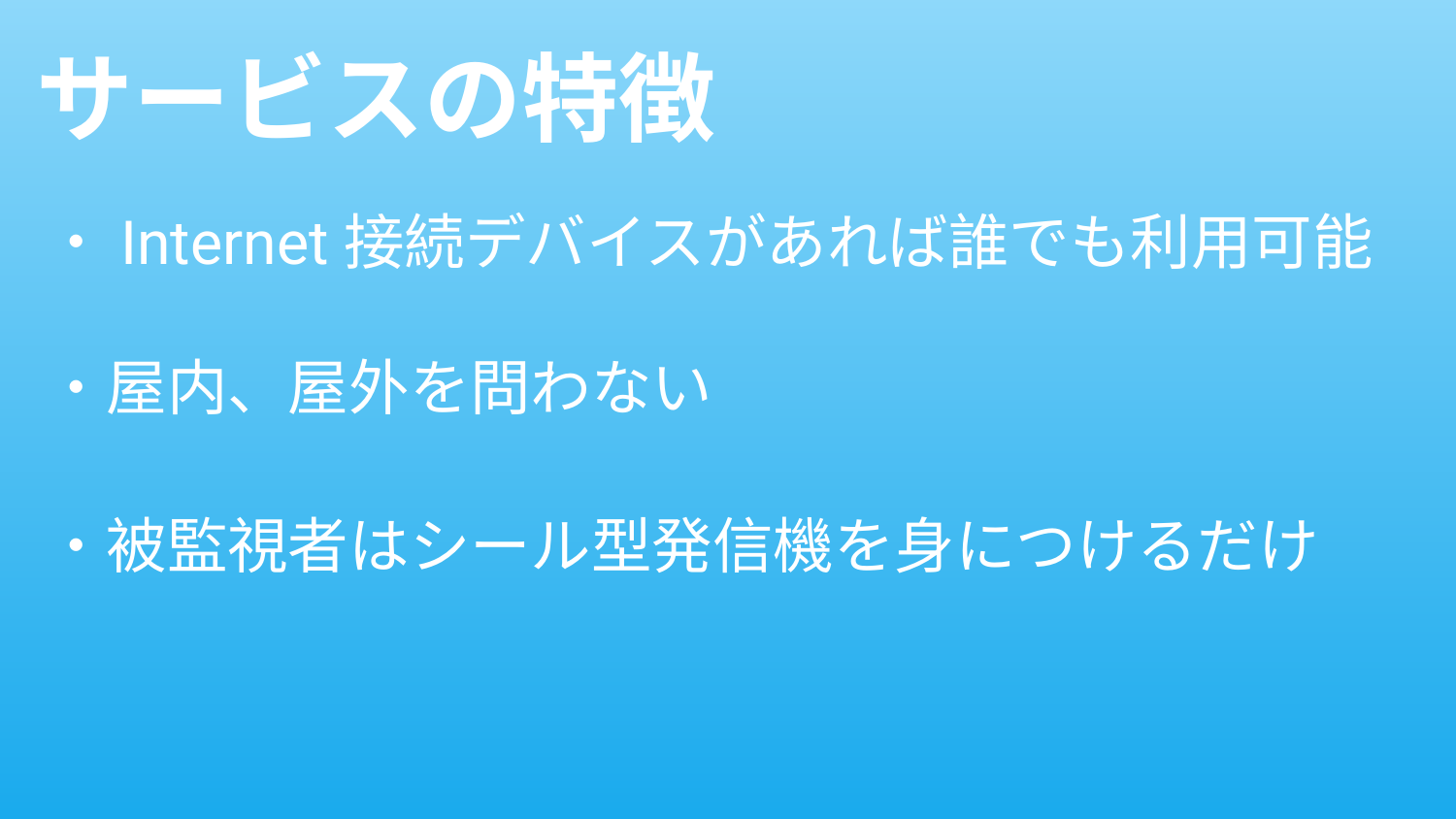

# サービスの特徴
・Internet接続デバイスがあれば誰でも利用可能
・屋内、屋外を問わない
・被監視者はシール型発信機を身につけるだけ